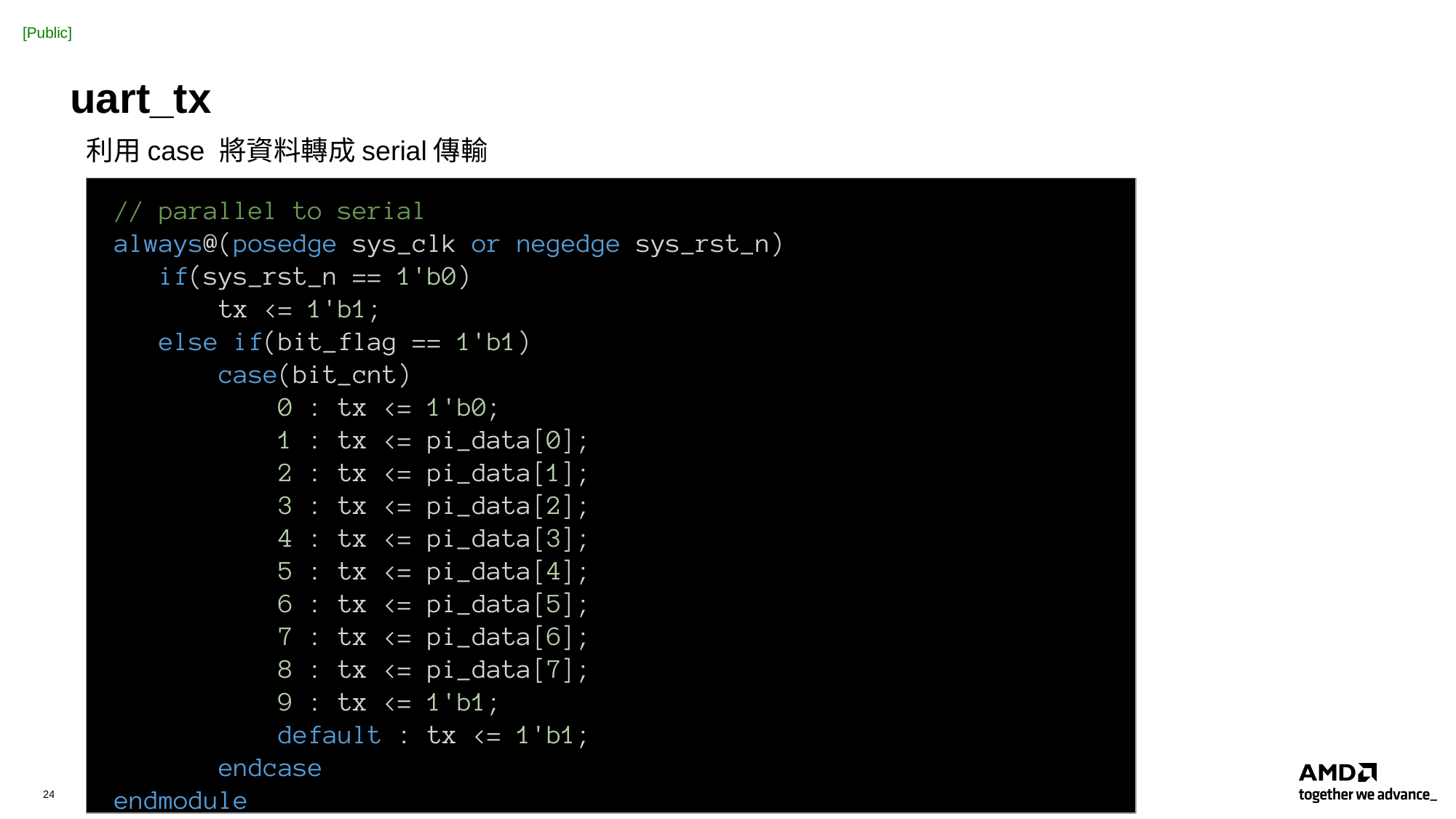

# uart_tx
利用case 將資料轉成serial傳輸

 // parallel to serial
 always@(posedge sys_clk or negedge sys_rst_n)
    if(sys_rst_n == 1'b0)
        tx <= 1'b1;
    else if(bit_flag == 1'b1)
        case(bit_cnt)
            0 : tx <= 1'b0;
            1 : tx <= pi_data[0];
            2 : tx <= pi_data[1];
            3 : tx <= pi_data[2];
            4 : tx <= pi_data[3];
            5 : tx <= pi_data[4];
            6 : tx <= pi_data[5];
            7 : tx <= pi_data[6];
            8 : tx <= pi_data[7];
            9 : tx <= 1'b1;
            default : tx <= 1'b1;
        endcase
 endmodule